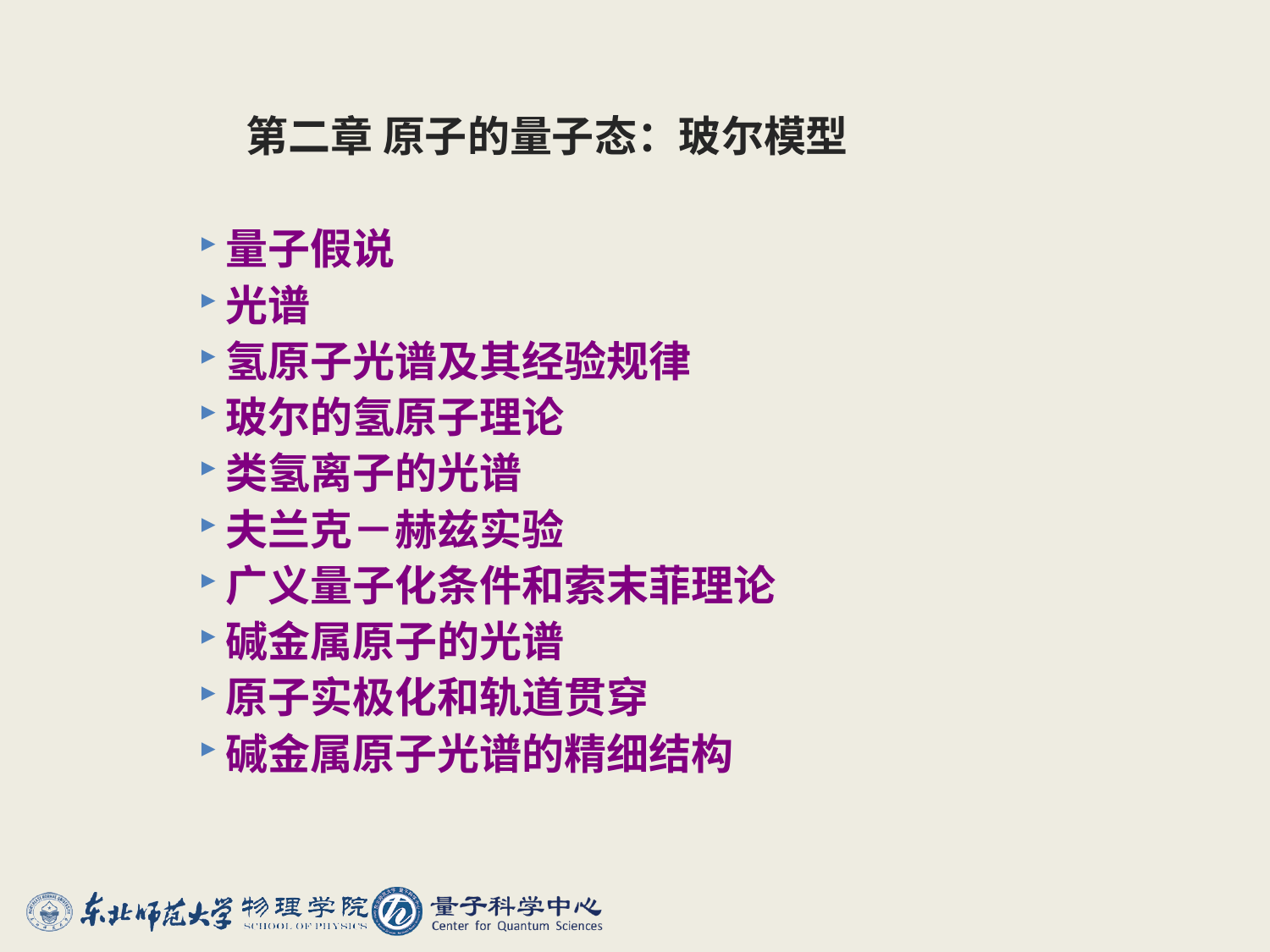

# 第二章 原子的量子态：玻尔模型
量子假说
光谱
氢原子光谱及其经验规律
玻尔的氢原子理论
类氢离子的光谱
夫兰克－赫兹实验
广义量子化条件和索末菲理论
碱金属原子的光谱
原子实极化和轨道贯穿
碱金属原子光谱的精细结构